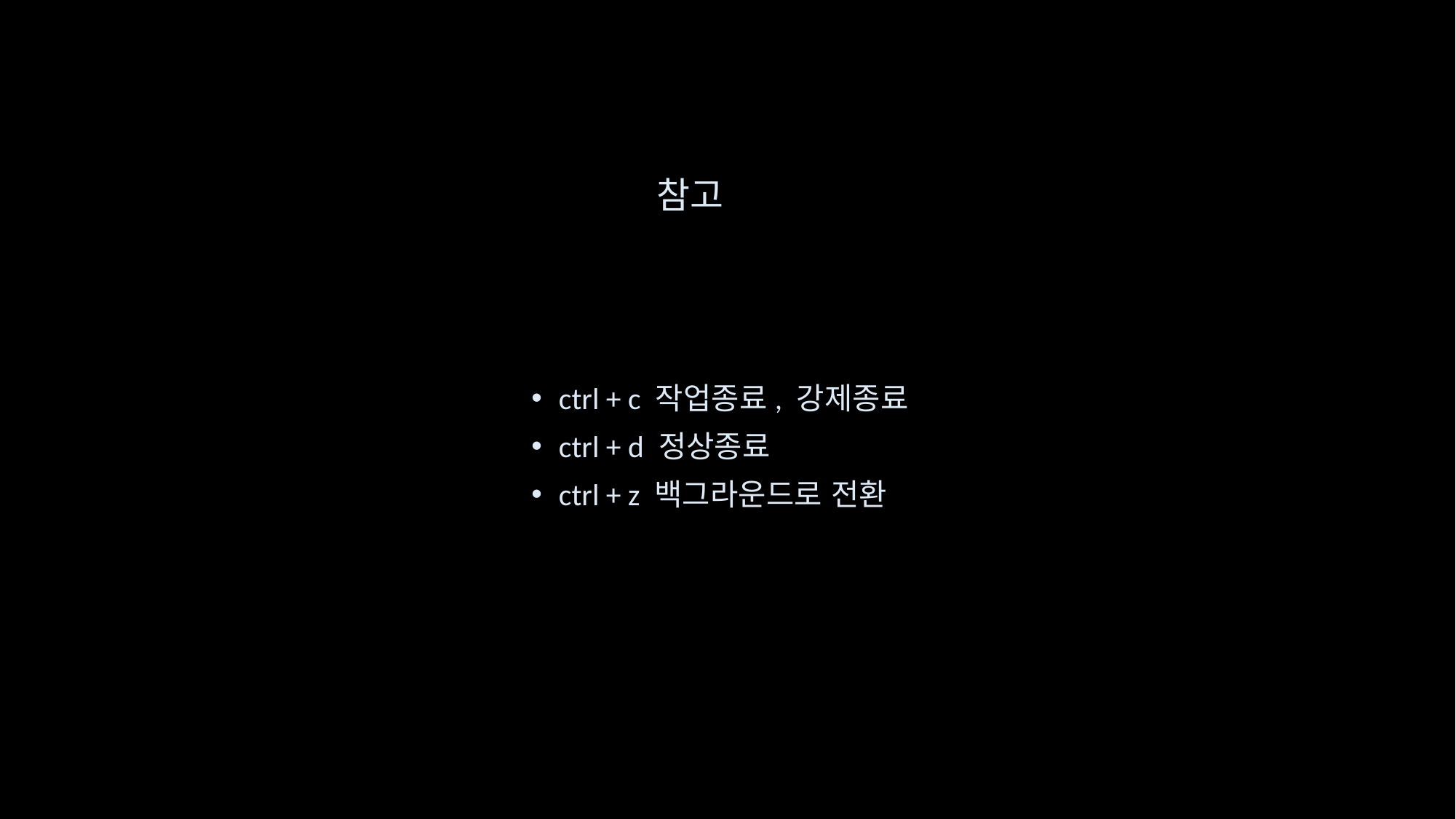

# 참고
ctrl + c 작업종료, 강제종료
ctrl + d 정상종료
ctrl + z 백그라운드로 전환